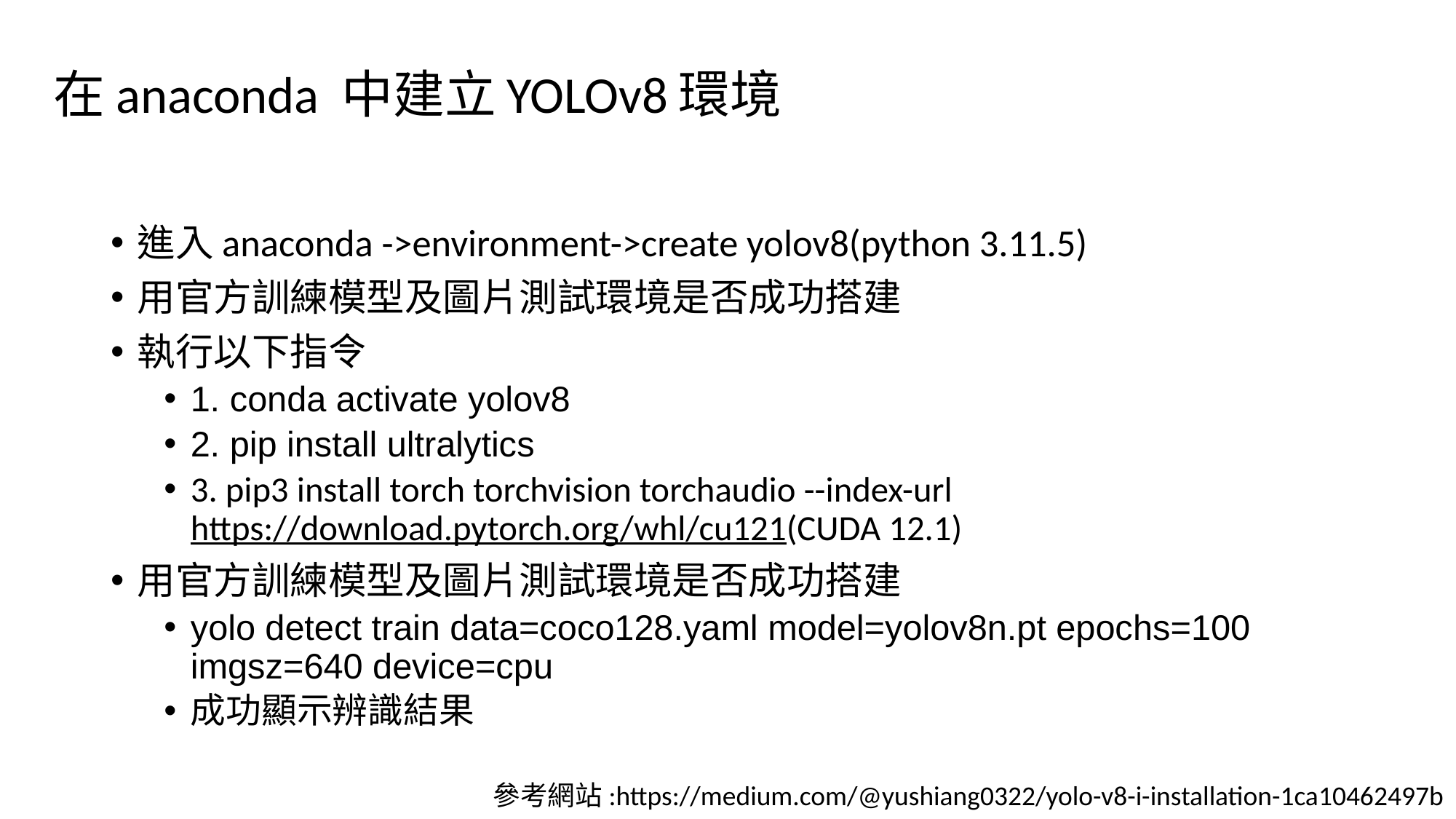

# 在anaconda 中建立YOLOv8環境
進入anaconda ->environment->create yolov8(python 3.11.5)
用官方訓練模型及圖片測試環境是否成功搭建
執行以下指令
1. conda activate yolov8
2. pip install ultralytics
3. pip3 install torch torchvision torchaudio --index-url https://download.pytorch.org/whl/cu121(CUDA 12.1)
用官方訓練模型及圖片測試環境是否成功搭建
yolo detect train data=coco128.yaml model=yolov8n.pt epochs=100 imgsz=640 device=cpu
成功顯示辨識結果

參考網站:https://medium.com/@yushiang0322/yolo-v8-i-installation-1ca10462497b